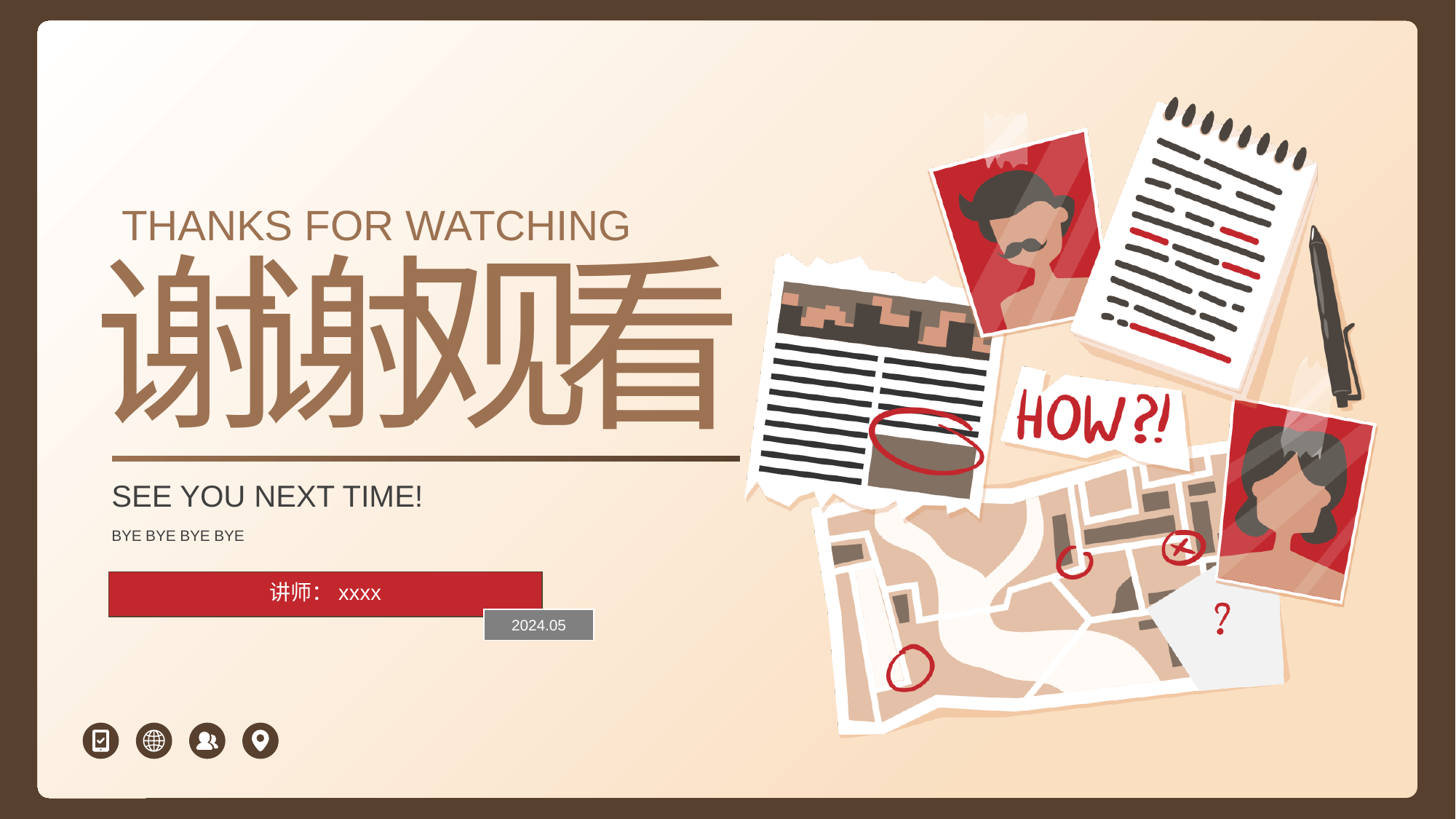

THANKS FOR WATCHING
谢
谢
观
看
SEE YOU NEXT TIME!
BYE BYE BYE BYE
讲师：xxxx
2024.05